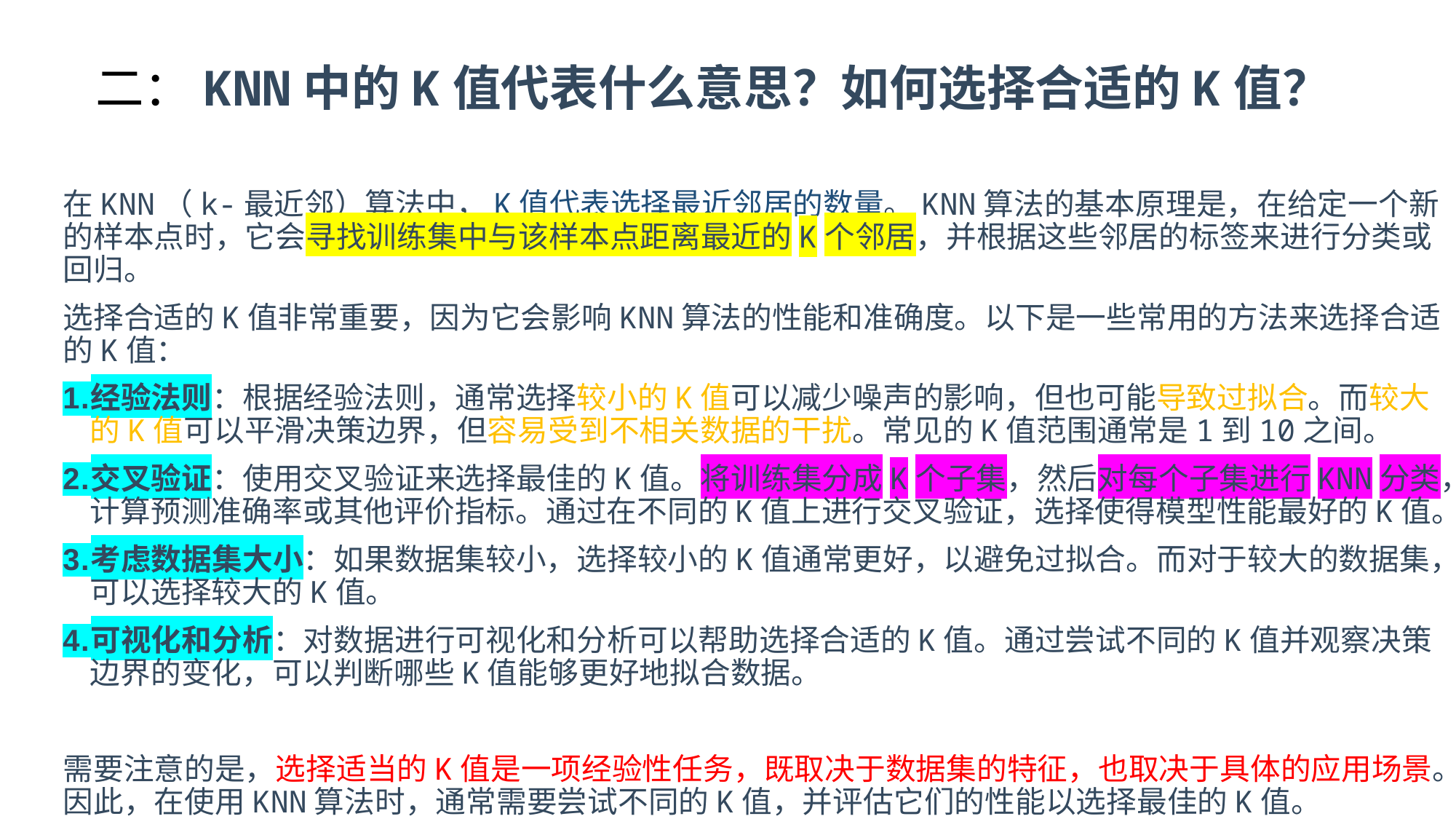

# 二：KNN中的K值代表什么意思？如何选择合适的K值？
在KNN（k-最近邻）算法中，K值代表选择最近邻居的数量。KNN算法的基本原理是，在给定一个新的样本点时，它会寻找训练集中与该样本点距离最近的K个邻居，并根据这些邻居的标签来进行分类或回归。
选择合适的K值非常重要，因为它会影响KNN算法的性能和准确度。以下是一些常用的方法来选择合适的K值：
经验法则：根据经验法则，通常选择较小的K值可以减少噪声的影响，但也可能导致过拟合。而较大的K值可以平滑决策边界，但容易受到不相关数据的干扰。常见的K值范围通常是1到10之间。
交叉验证：使用交叉验证来选择最佳的K值。将训练集分成K个子集，然后对每个子集进行KNN分类，计算预测准确率或其他评价指标。通过在不同的K值上进行交叉验证，选择使得模型性能最好的K值。
考虑数据集大小：如果数据集较小，选择较小的K值通常更好，以避免过拟合。而对于较大的数据集，可以选择较大的K值。
可视化和分析：对数据进行可视化和分析可以帮助选择合适的K值。通过尝试不同的K值并观察决策边界的变化，可以判断哪些K值能够更好地拟合数据。

需要注意的是，选择适当的K值是一项经验性任务，既取决于数据集的特征，也取决于具体的应用场景。因此，在使用KNN算法时，通常需要尝试不同的K值，并评估它们的性能以选择最佳的K值。